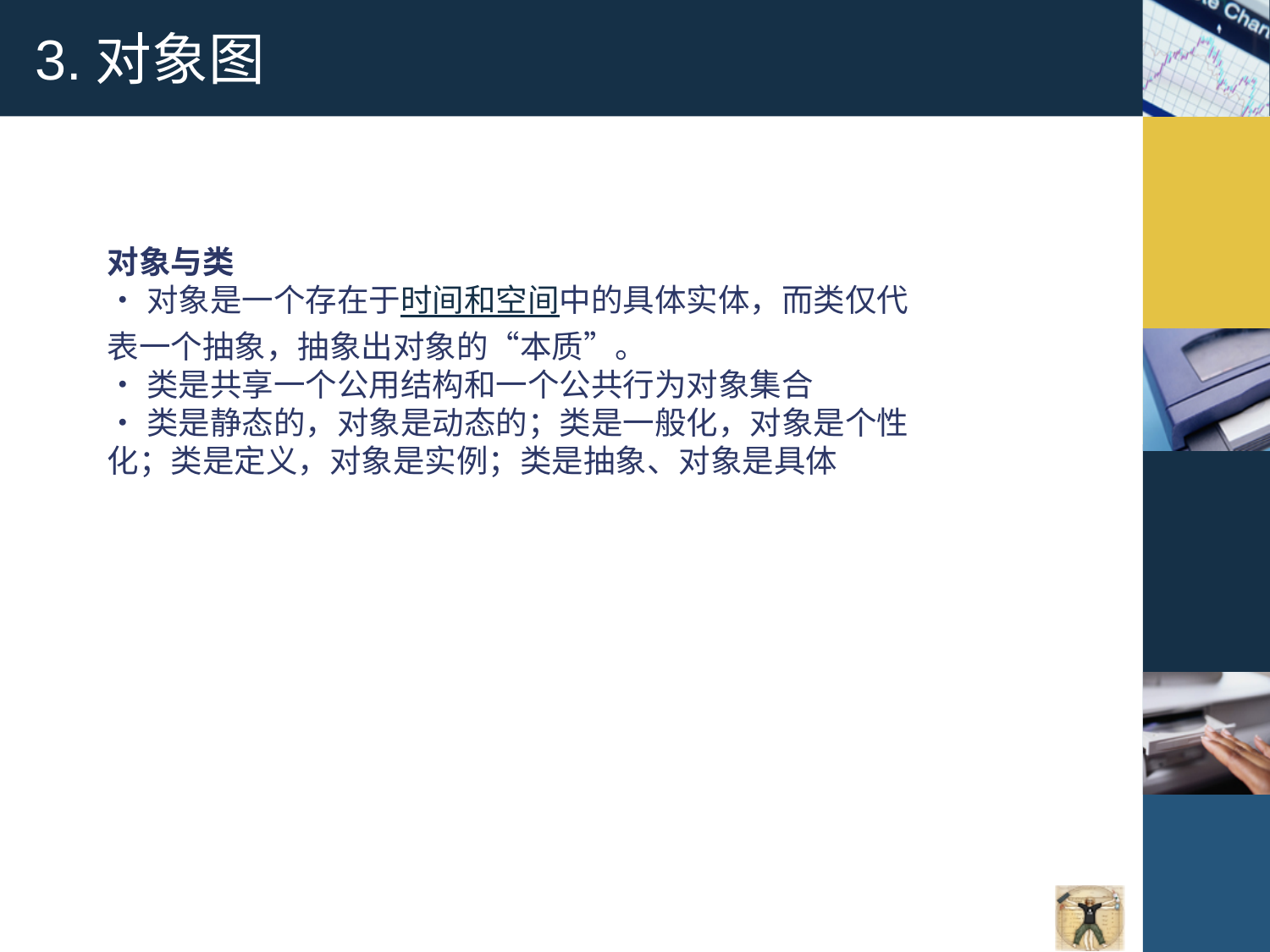

# 3.对象图
对象与类
•对象是一个存在于时间和空间中的具体实体，而类仅代表一个抽象，抽象出对象的“本质”。
•类是共享一个公用结构和一个公共行为对象集合
•类是静态的，对象是动态的；类是一般化，对象是个性化；类是定义，对象是实例；类是抽象、对象是具体